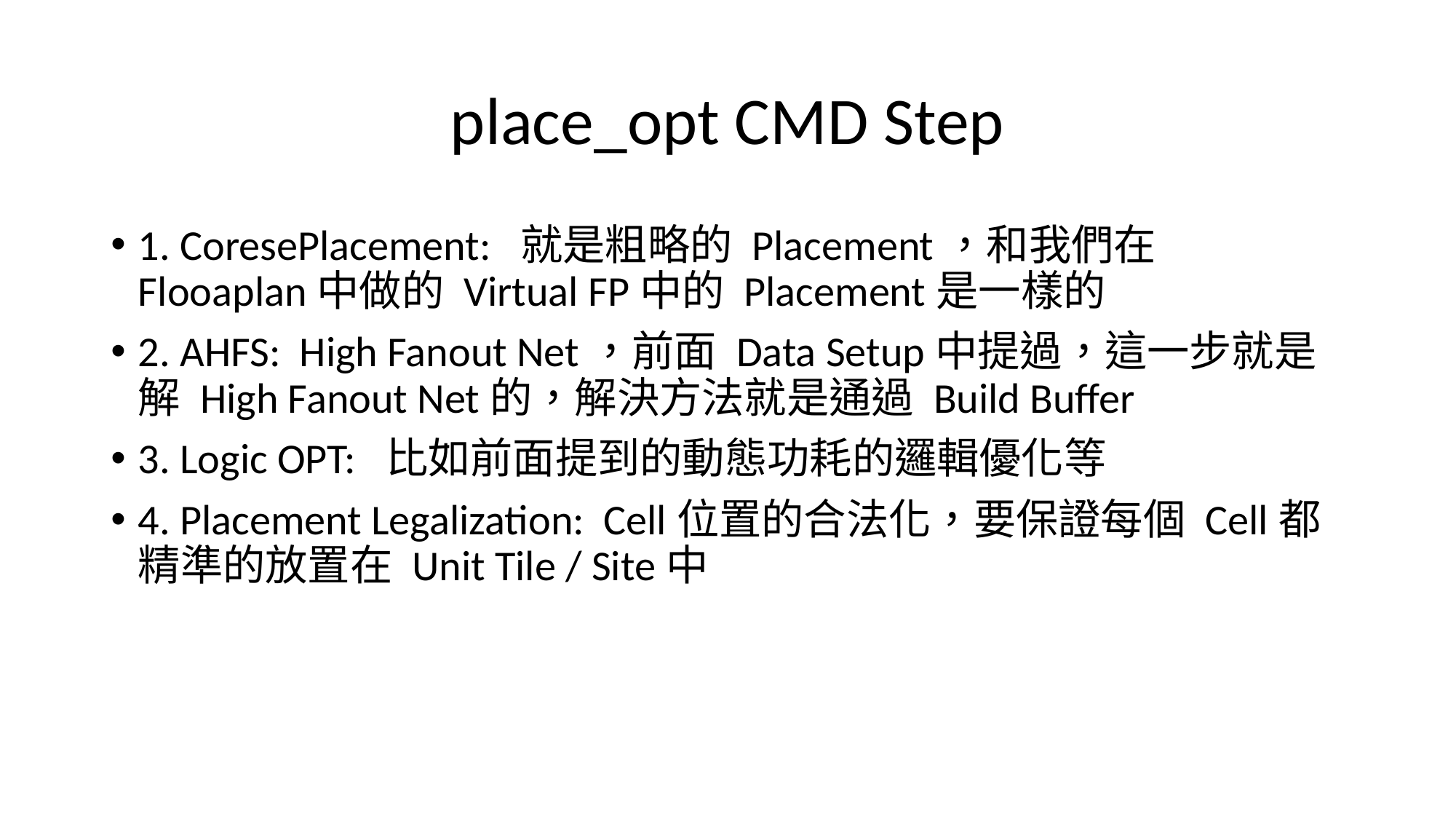

# place_opt CMD Step
1. CoresePlacement:  就是粗略的 Placement，和我們在 Flooaplan中做的 Virtual FP中的 Placement是一樣的
2. AHFS:  High Fanout Net，前面 Data Setup中提過，這一步就是解 High Fanout Net的，解決方法就是通過 Build Buffer
3. Logic OPT:  比如前面提到的動態功耗的邏輯優化等
4. Placement Legalization:  Cell位置的合法化，要保證每個 Cell都精準的放置在 Unit Tile / Site中